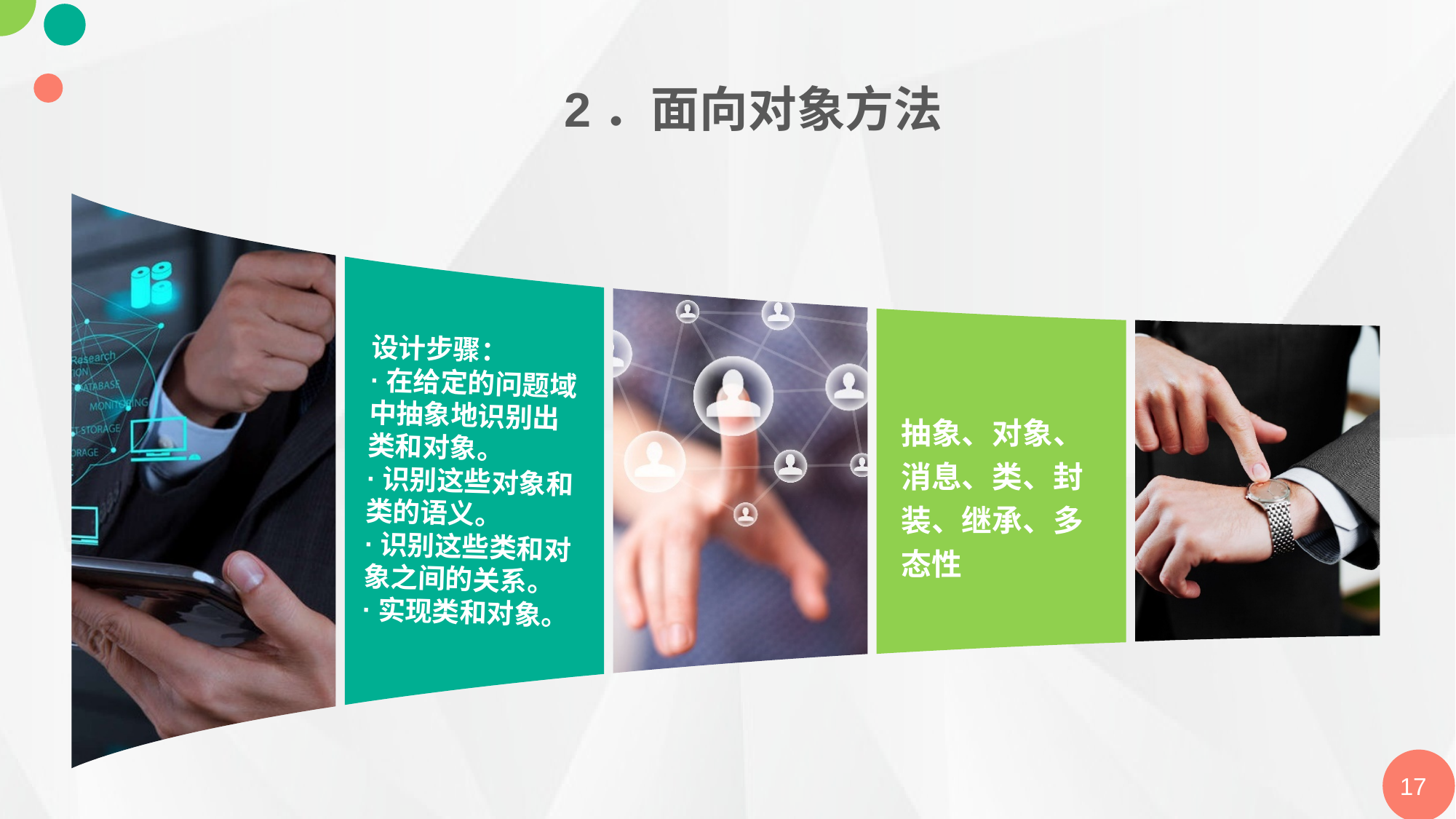

2．面向对象方法

设计步骤：
·在给定的问题域中抽象地识别出类和对象。
·识别这些对象和类的语义。
·识别这些类和对象之间的关系。
·实现类和对象。
抽象、对象、消息、类、封装、继承、多态性